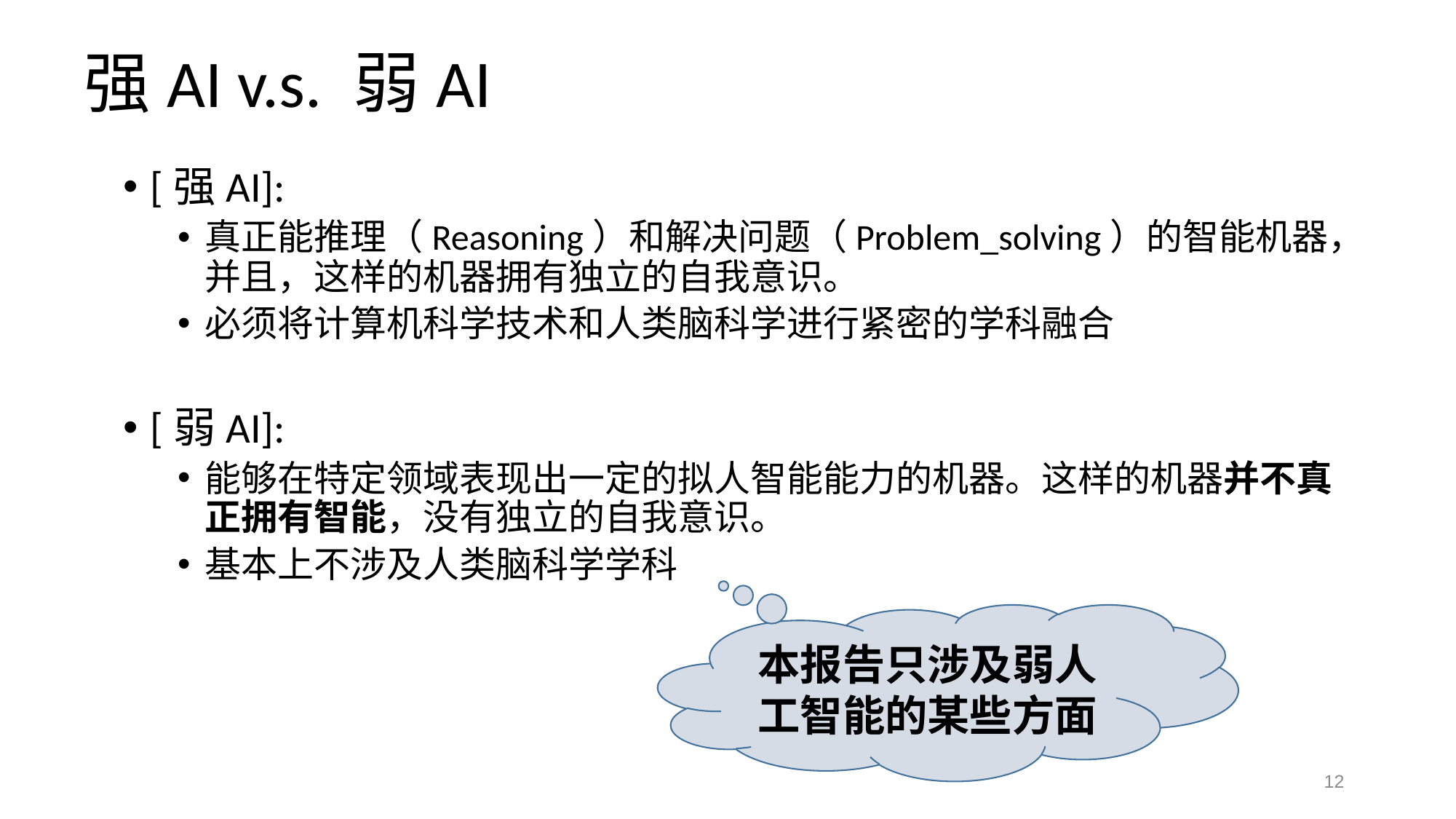

# 强AI v.s. 弱AI
[强AI]:
真正能推理（Reasoning）和解决问题（Problem_solving）的智能机器，并且，这样的机器拥有独立的自我意识。
必须将计算机科学技术和人类脑科学进行紧密的学科融合

[弱AI]:
能够在特定领域表现出一定的拟人智能能力的机器。这样的机器并不真正拥有智能，没有独立的自我意识。
基本上不涉及人类脑科学学科
本报告只涉及弱人工智能的某些方面
12